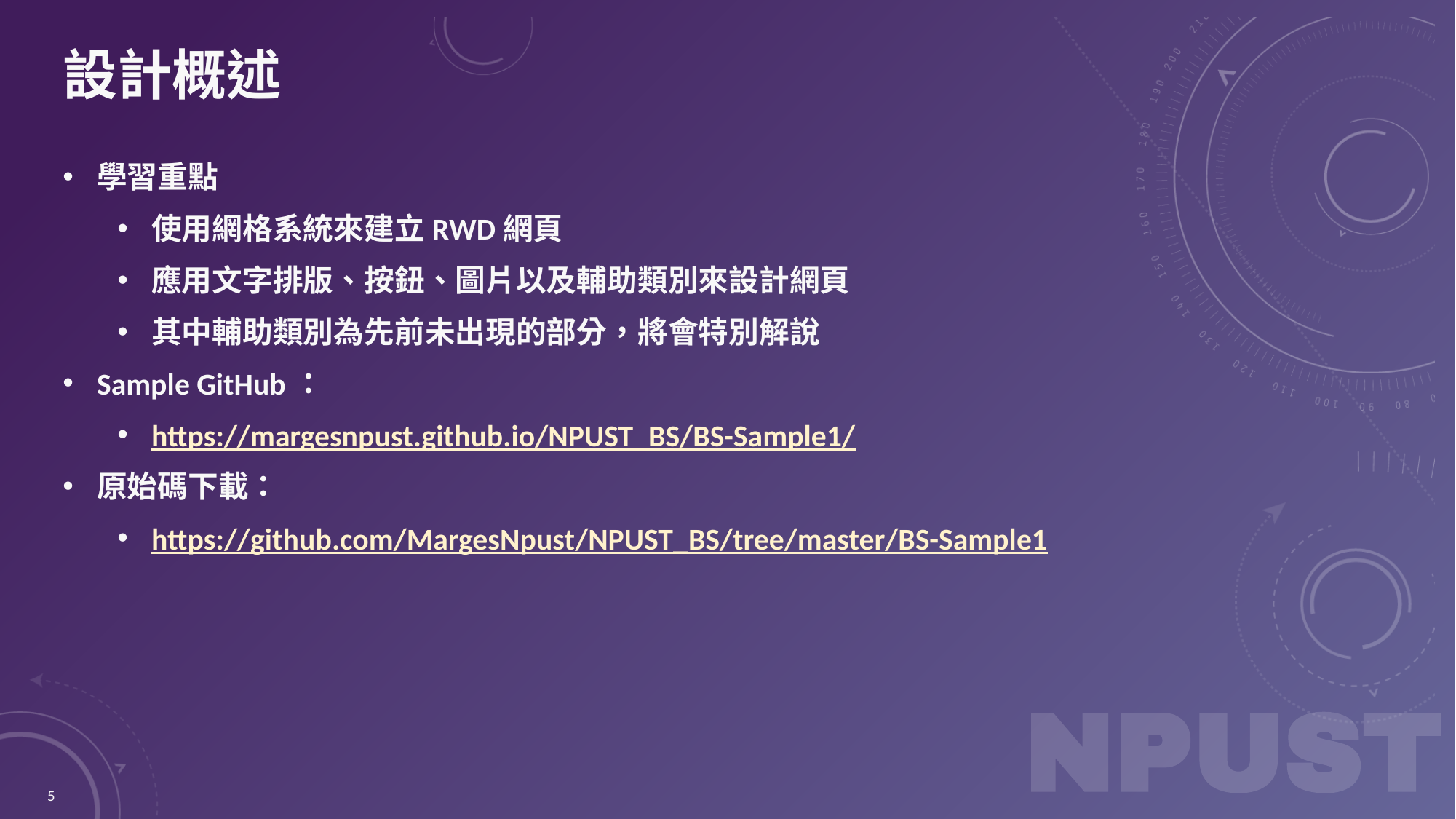

# 設計概述
學習重點
使用網格系統來建立RWD網頁
應用文字排版、按鈕、圖片以及輔助類別來設計網頁
其中輔助類別為先前未出現的部分，將會特別解說
Sample GitHub：
https://margesnpust.github.io/NPUST_BS/BS-Sample1/
原始碼下載：
https://github.com/MargesNpust/NPUST_BS/tree/master/BS-Sample1

5